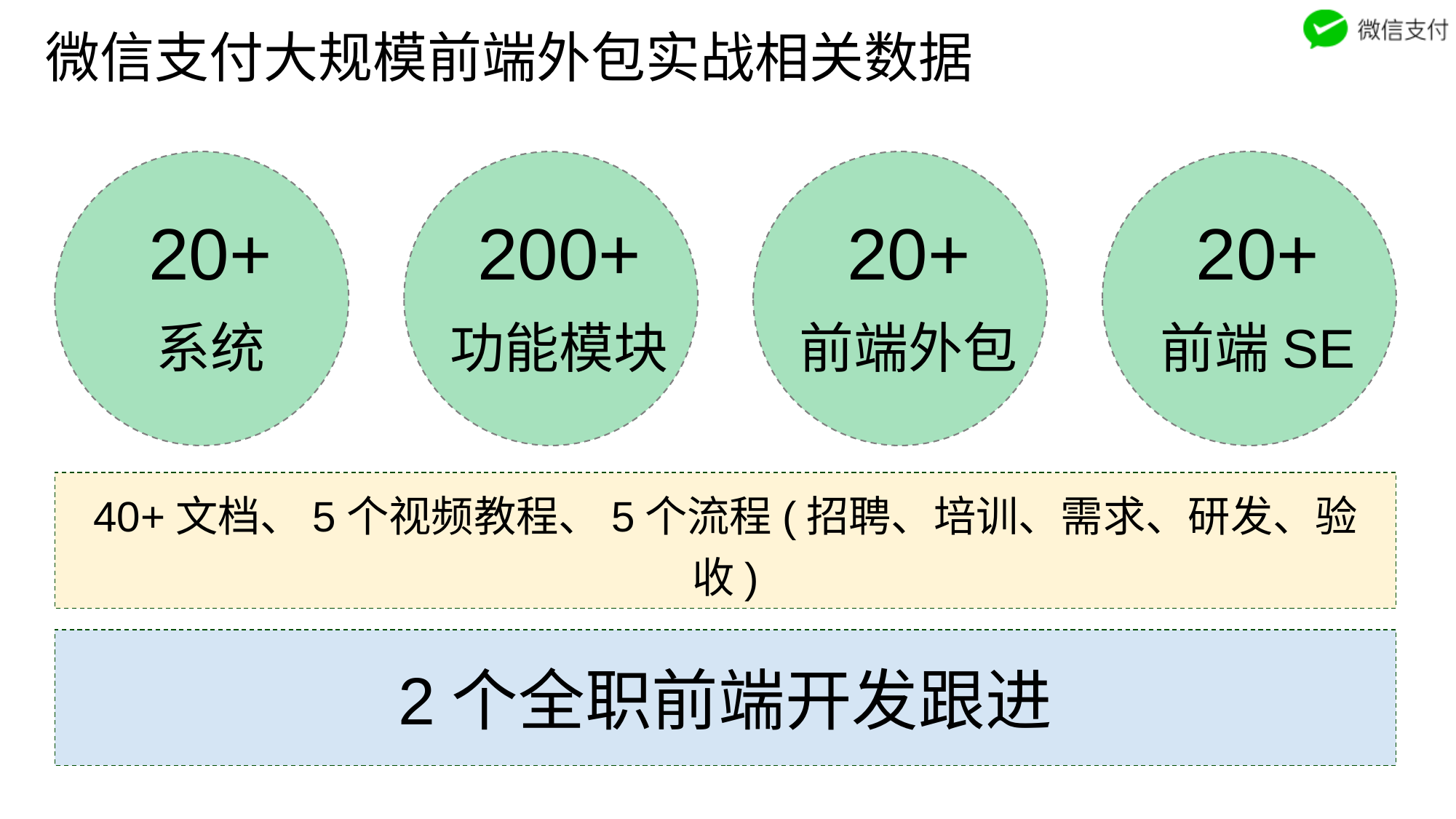

微信支付大规模前端外包实战相关数据

20+
系统

200+
功能模块

20+
前端外包

20+
前端SE
40+文档、5个视频教程、5个流程(招聘、培训、需求、研发、验收)
2个全职前端开发跟进